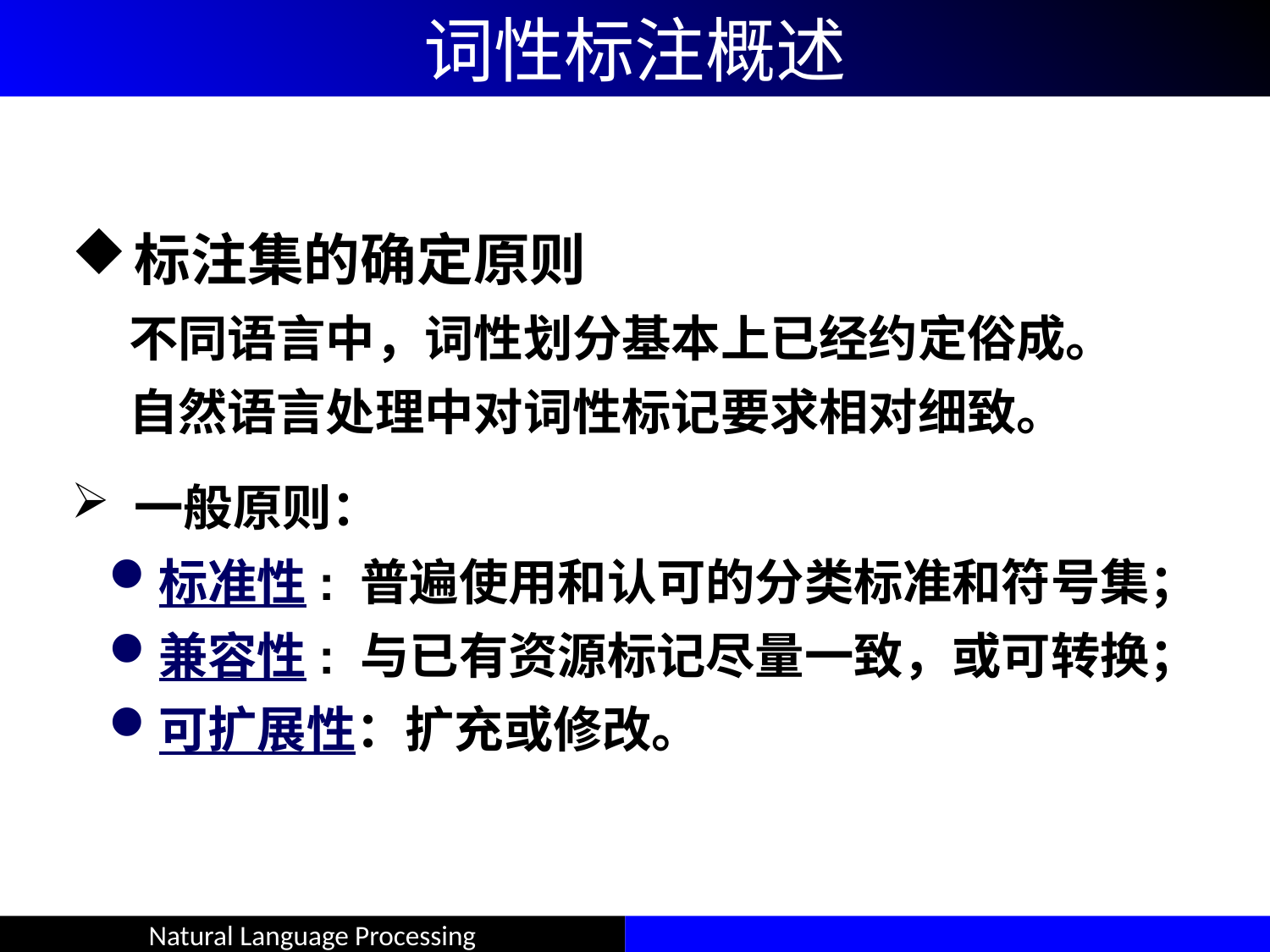

# 词性标注概述
标注集的确定原则
    不同语言中，词性划分基本上已经约定俗成。
    自然语言处理中对词性标记要求相对细致。
一般原则：
标准性: 普遍使用和认可的分类标准和符号集；
兼容性: 与已有资源标记尽量一致，或可转换；
可扩展性：扩充或修改。